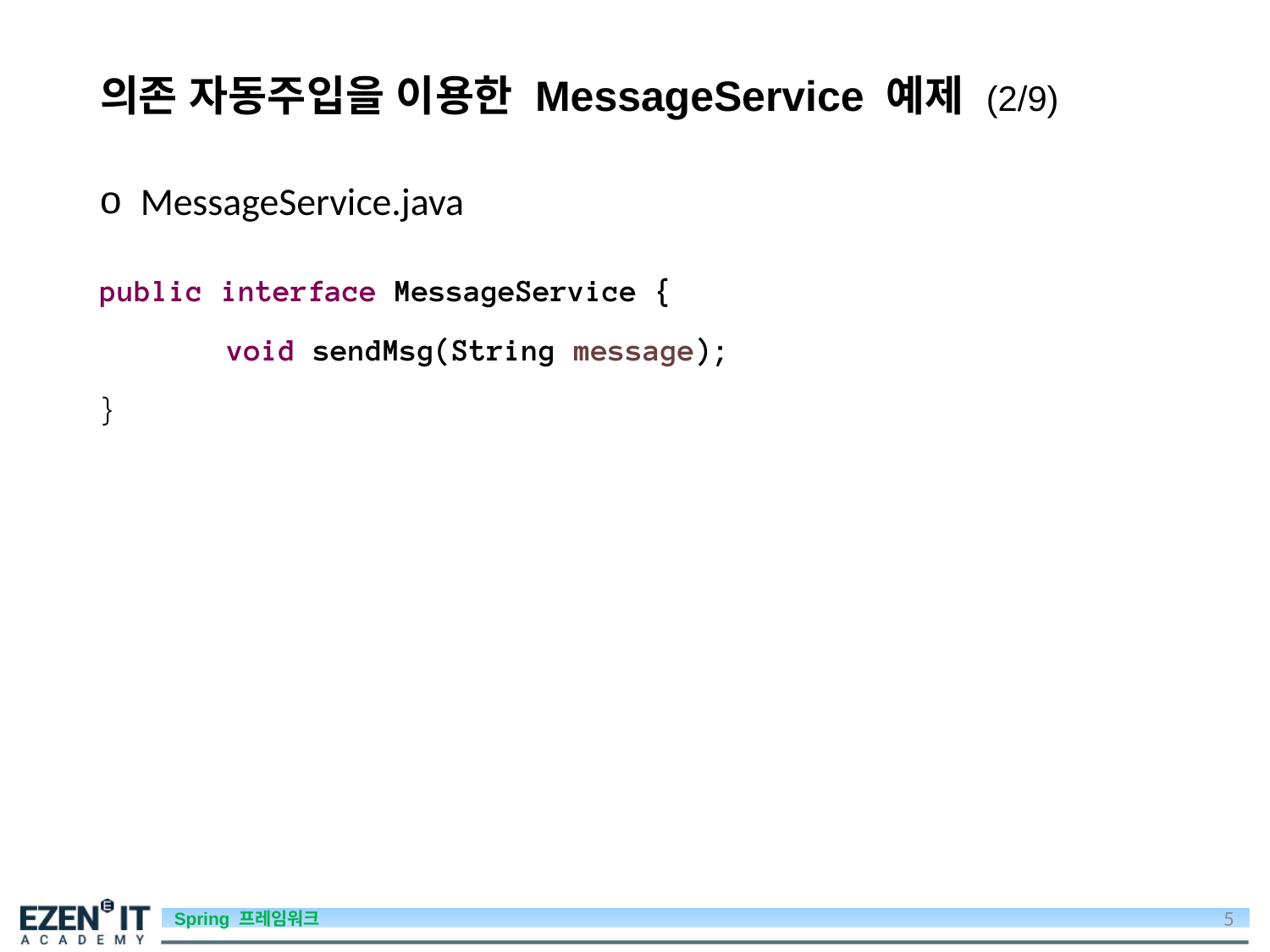

# 의존 자동주입을 이용한 MessageService 예제 (2/9)
 MessageService.java

public interface MessageService {
	void sendMsg(String message);
}
5